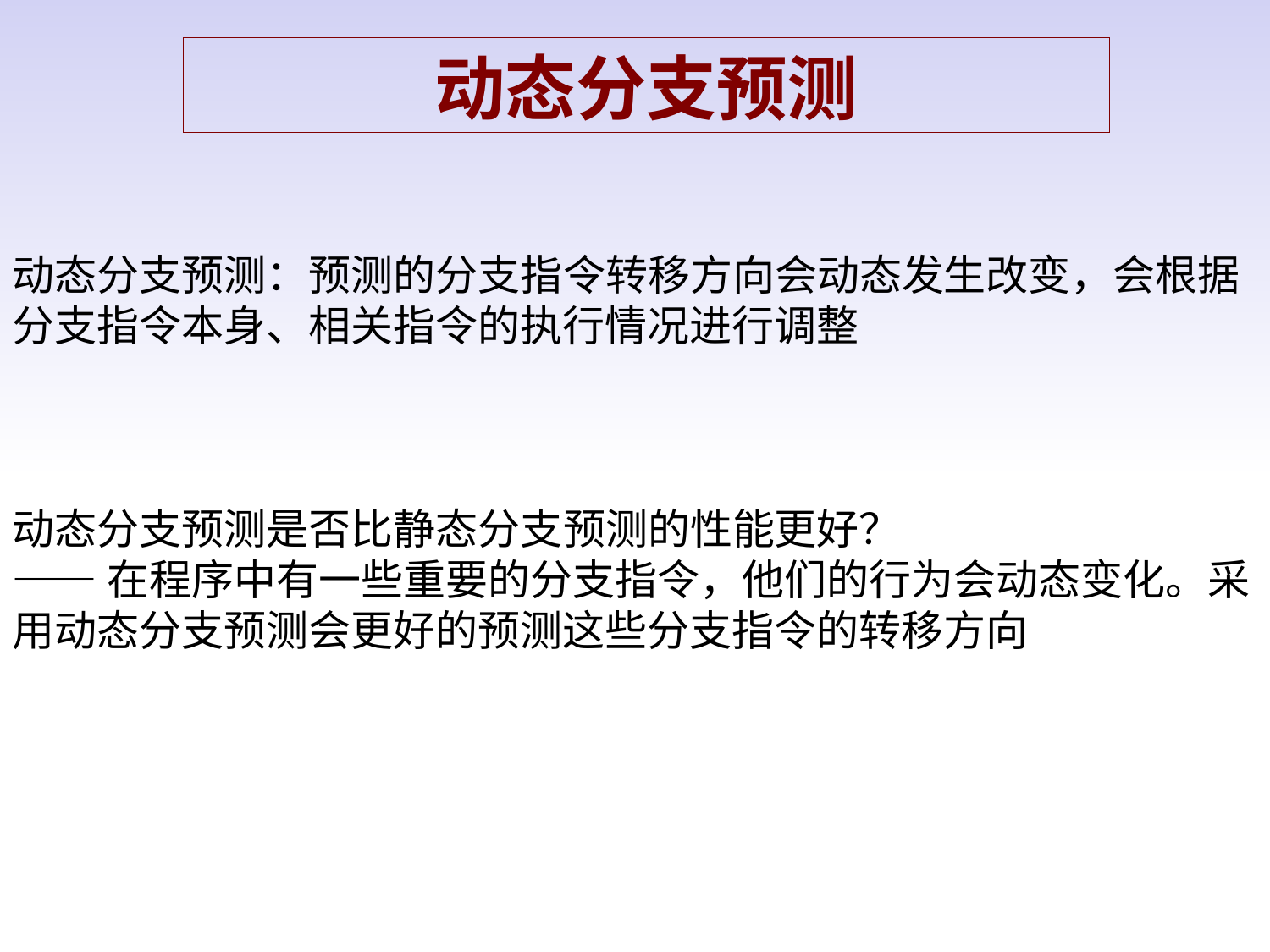

动态分支预测
动态分支预测：预测的分支指令转移方向会动态发生改变，会根据分支指令本身、相关指令的执行情况进行调整

动态分支预测是否比静态分支预测的性能更好？
——在程序中有一些重要的分支指令，他们的行为会动态变化。采用动态分支预测会更好的预测这些分支指令的转移方向